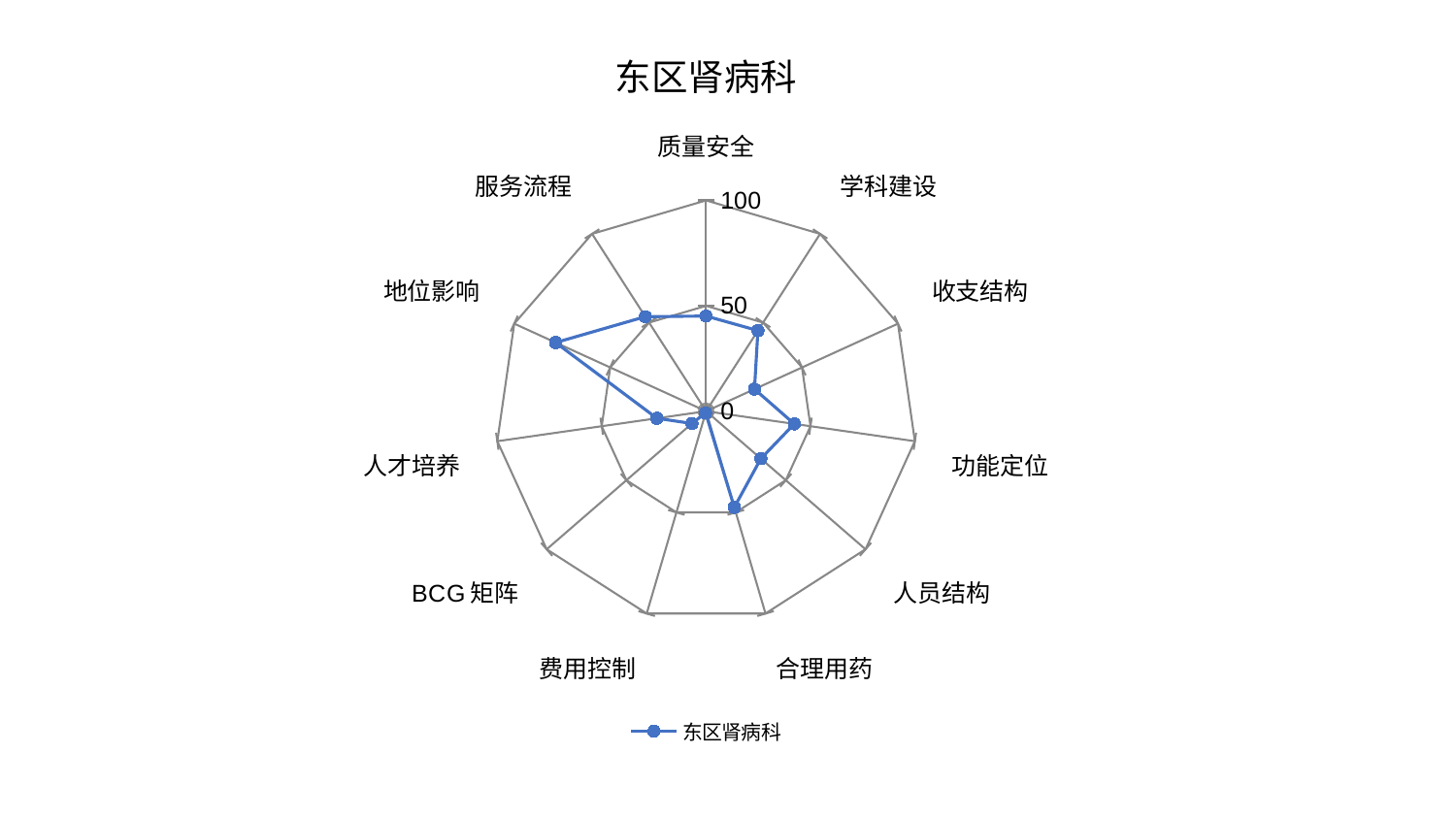

### Chart: 东区肾病科

| Category | 东区肾病科 |
|---|---|
| 质量安全 | 45.140386438060304 |
| 学科建设 | 45.47833106953356 |
| 收支结构 | 25.224935309447588 |
| 功能定位 | 42.242328489112666 |
| 人员结构 | 34.358957218788376 |
| 合理用药 | 47.50495125680881 |
| 费用控制 | 0.8306975293378169 |
| BCG矩阵 | 8.907798386749604 |
| 人才培养 | 23.573361486949267 |
| 地位影响 | 78.42923977099908 |
| 服务流程 | 53.31187827904482 |
146